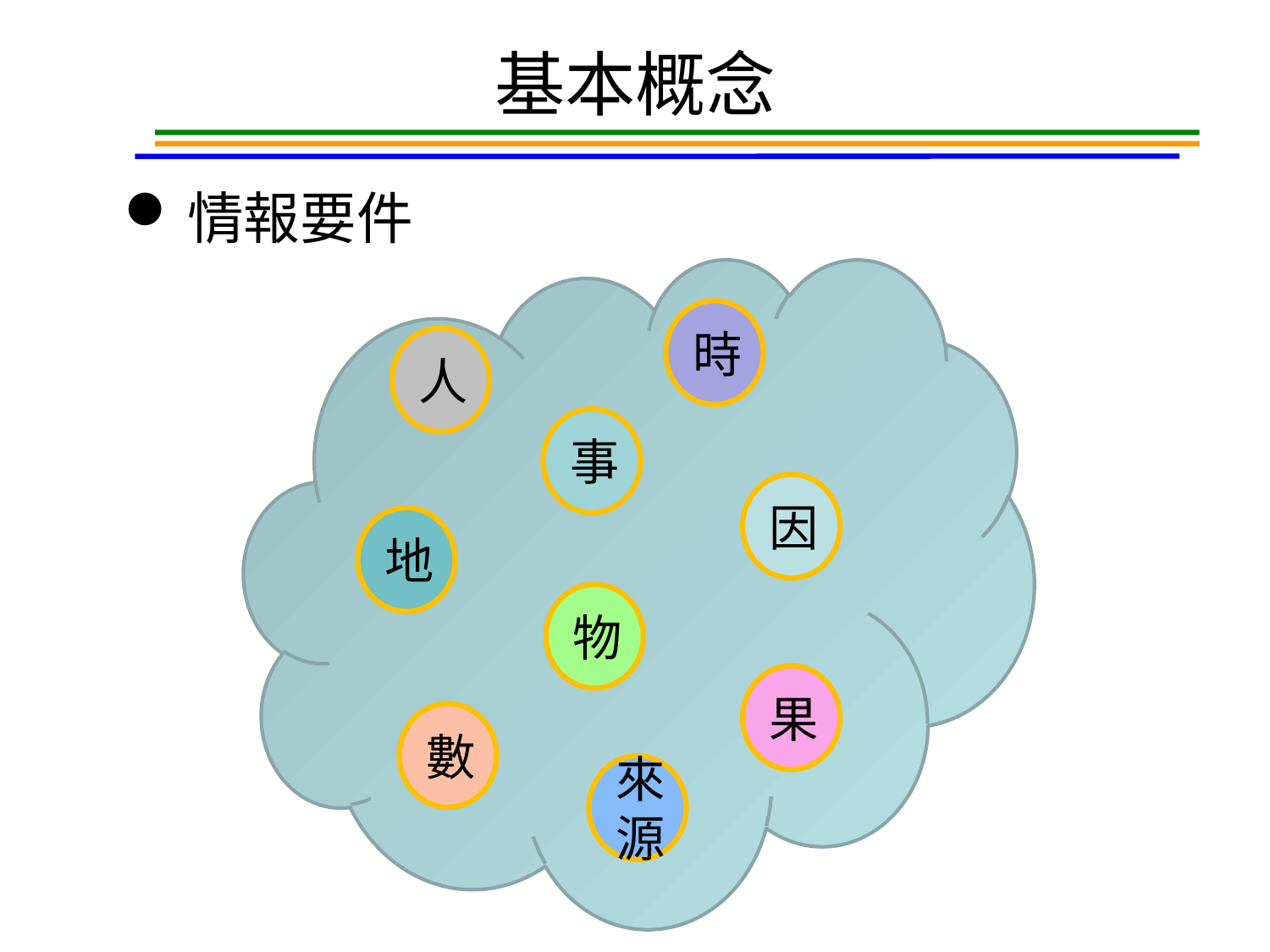

# 基本概念
情報要件

時
人
事
因
地
物
果
數
來源